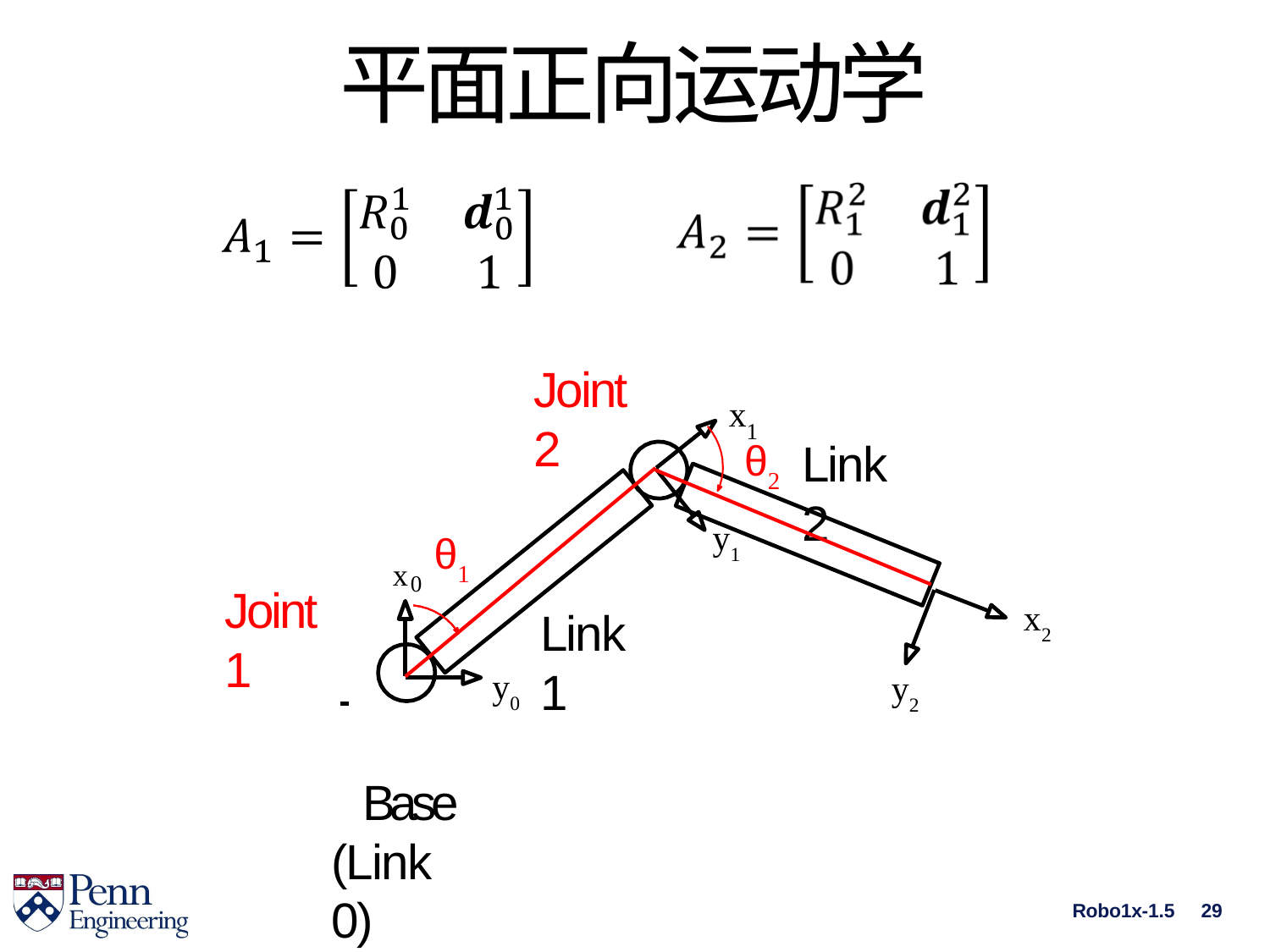

# 平面正向运动学

Joint 2
x
1

Link 2
θ2

y1
x	θ1
0
Joint 1

x2

Link 1

 	 y0
y2

Base  (Link 0)
Robo1x-1.5
29